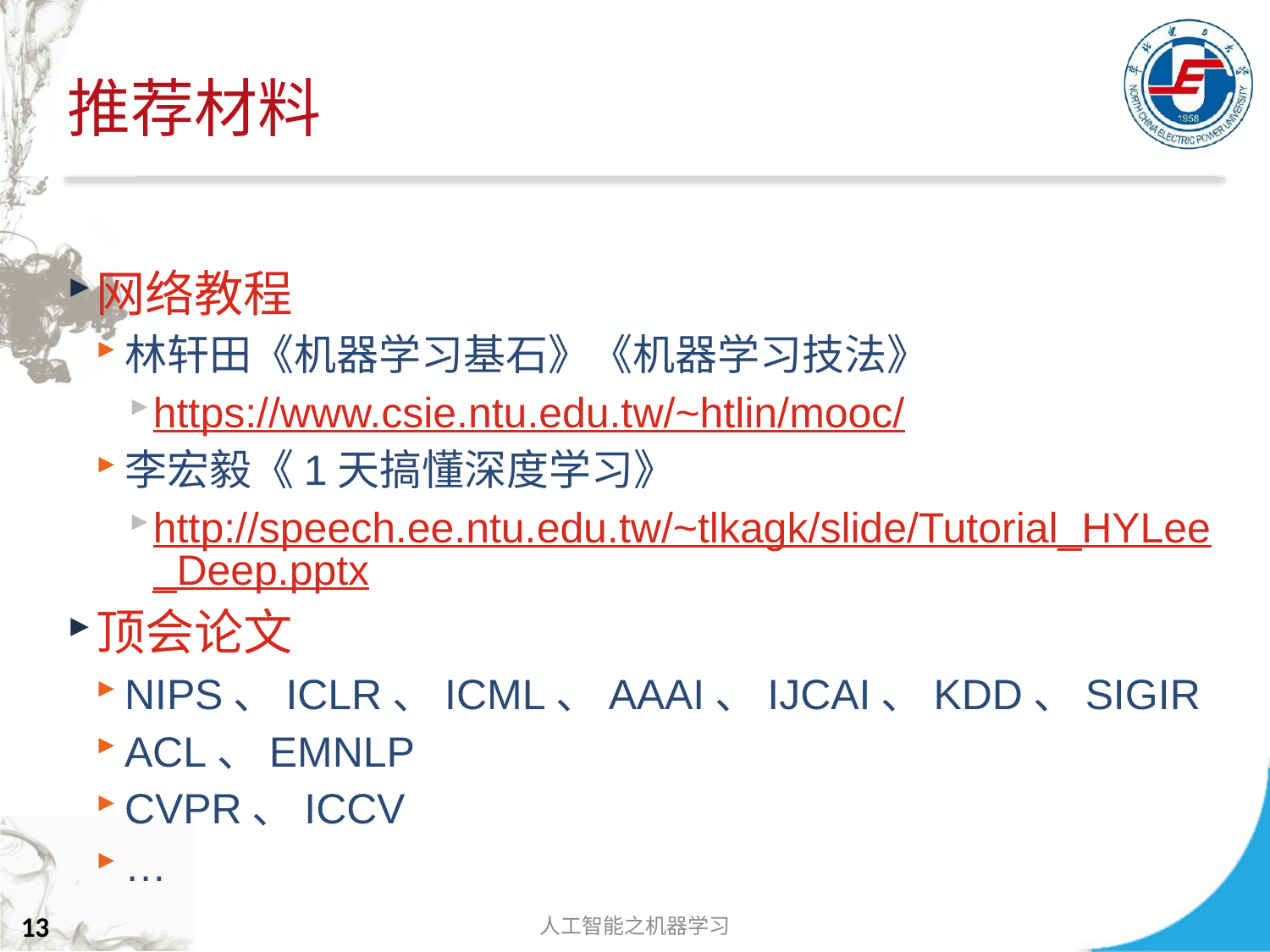

# 推荐材料
网络教程
林轩田《机器学习基石》《机器学习技法》
https://www.csie.ntu.edu.tw/~htlin/mooc/
李宏毅《1天搞懂深度学习》
http://speech.ee.ntu.edu.tw/~tlkagk/slide/Tutorial_HYLee_Deep.pptx
顶会论文
NIPS、ICLR、ICML、AAAI、IJCAI、KDD、SIGIR
ACL、EMNLP
CVPR、ICCV
…

人工智能之机器学习
13